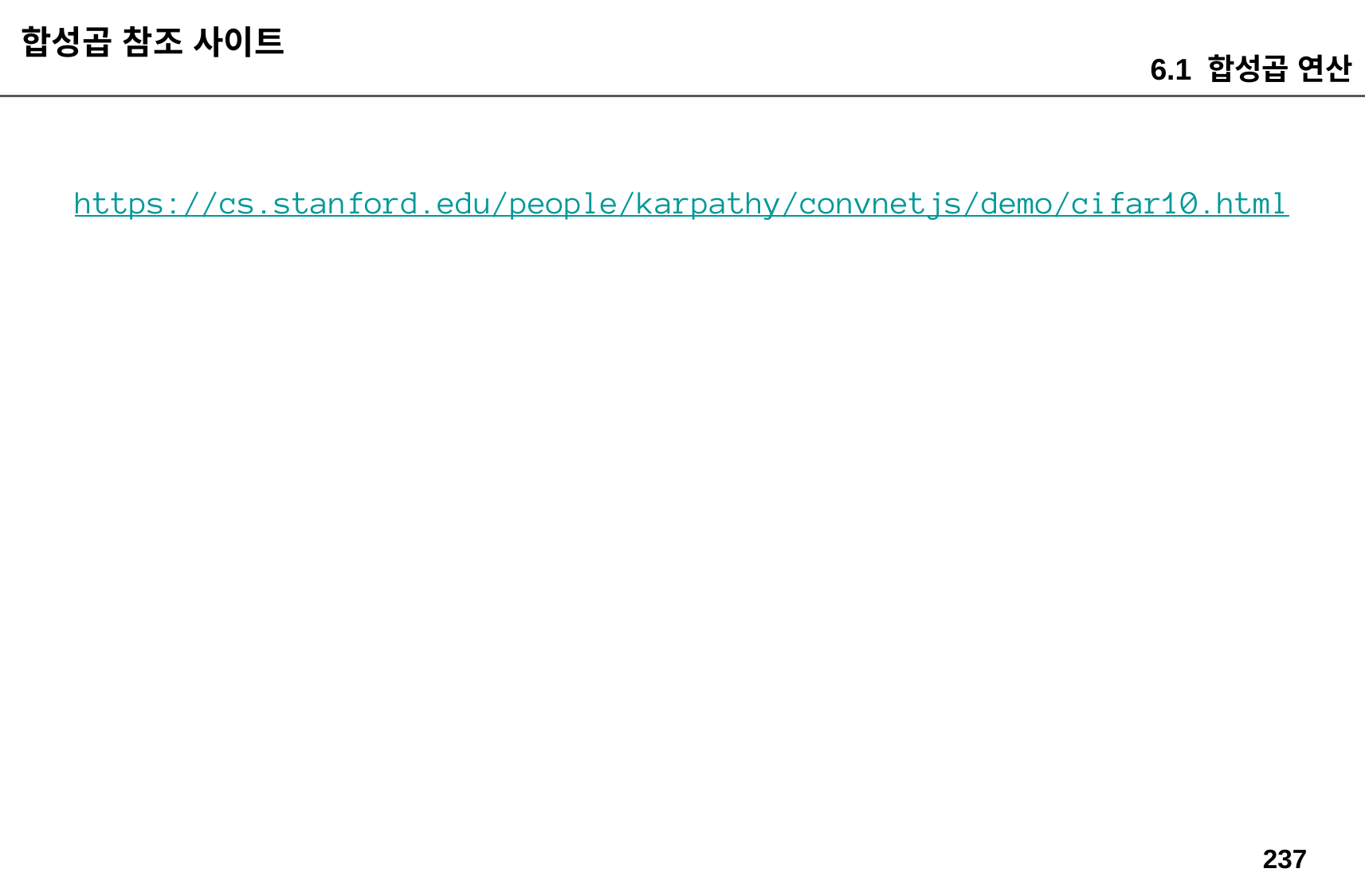

합성곱 참조 사이트
6.1 합성곱 연산
https://cs.stanford.edu/people/karpathy/convnetjs/demo/cifar10.html